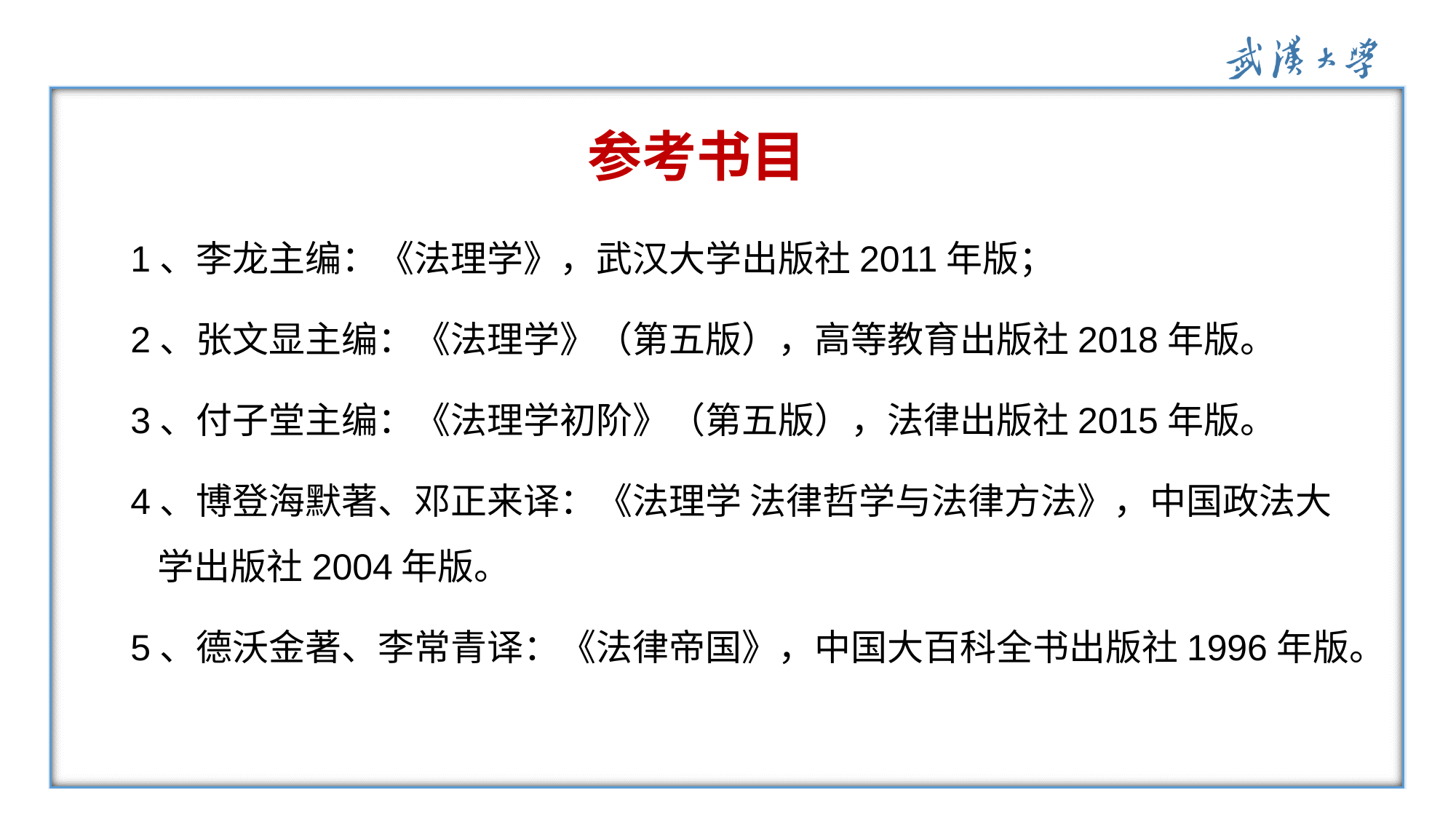

# 参考书目
1、李龙主编：《法理学》，武汉大学出版社2011年版；
2、张文显主编：《法理学》（第五版），高等教育出版社2018年版。
3、付子堂主编：《法理学初阶》（第五版），法律出版社2015年版。
4、博登海默著、邓正来译：《法理学 法律哲学与法律方法》，中国政法大学出版社2004年版。
5、德沃金著、李常青译：《法律帝国》，中国大百科全书出版社1996年版。